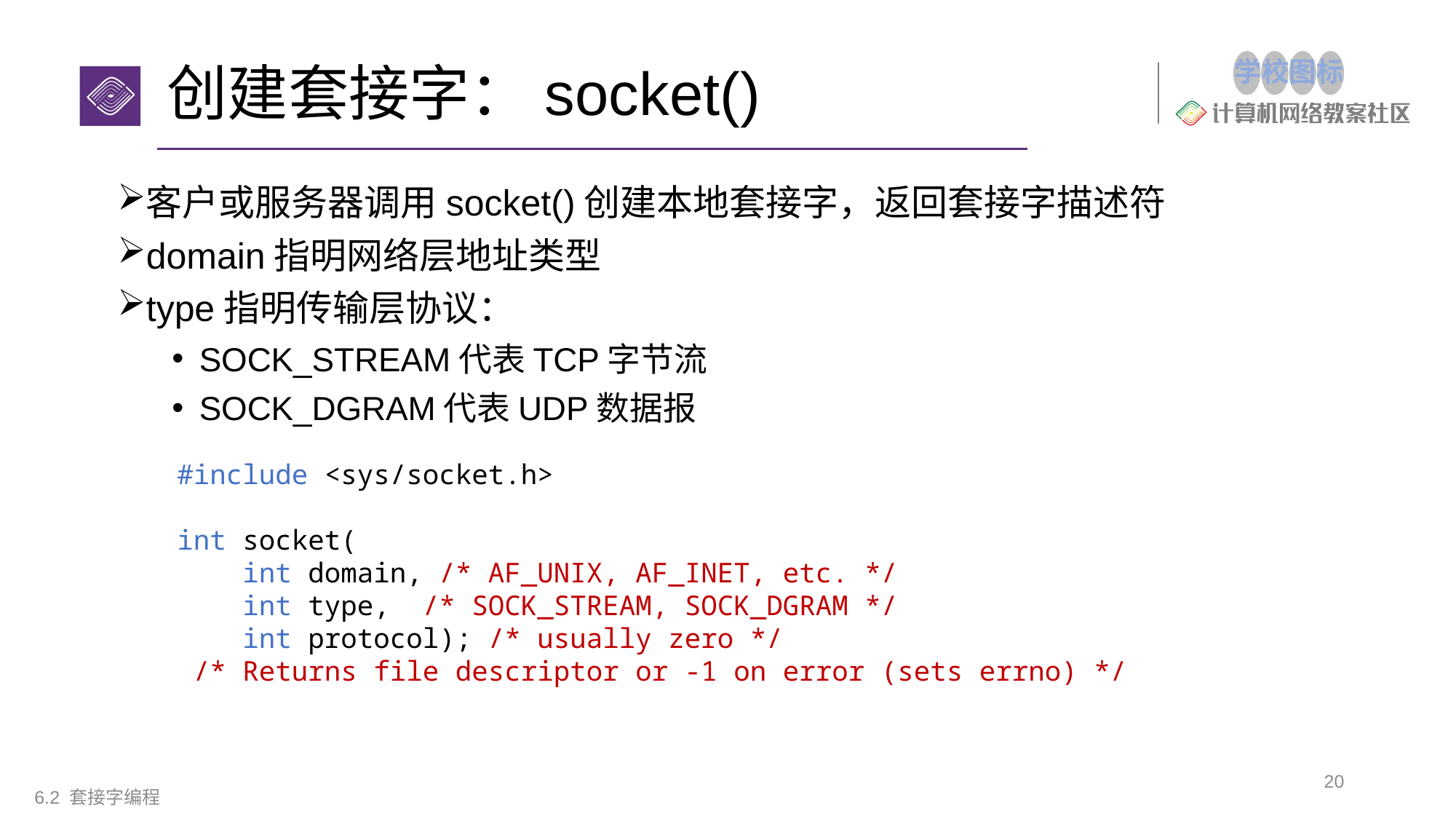

# 创建套接字：socket()
客户或服务器调用socket()创建本地套接字，返回套接字描述符
domain指明网络层地址类型
type指明传输层协议：
SOCK_STREAM代表TCP字节流
SOCK_DGRAM代表UDP数据报
#include <sys/socket.h>
int socket(
    int domain, /* AF_UNIX, AF_INET, etc. */
    int type,  /* SOCK_STREAM, SOCK_DGRAM */
    int protocol); /* usually zero */
 /* Returns file descriptor or -1 on error (sets errno) */
20
6.2 套接字编程